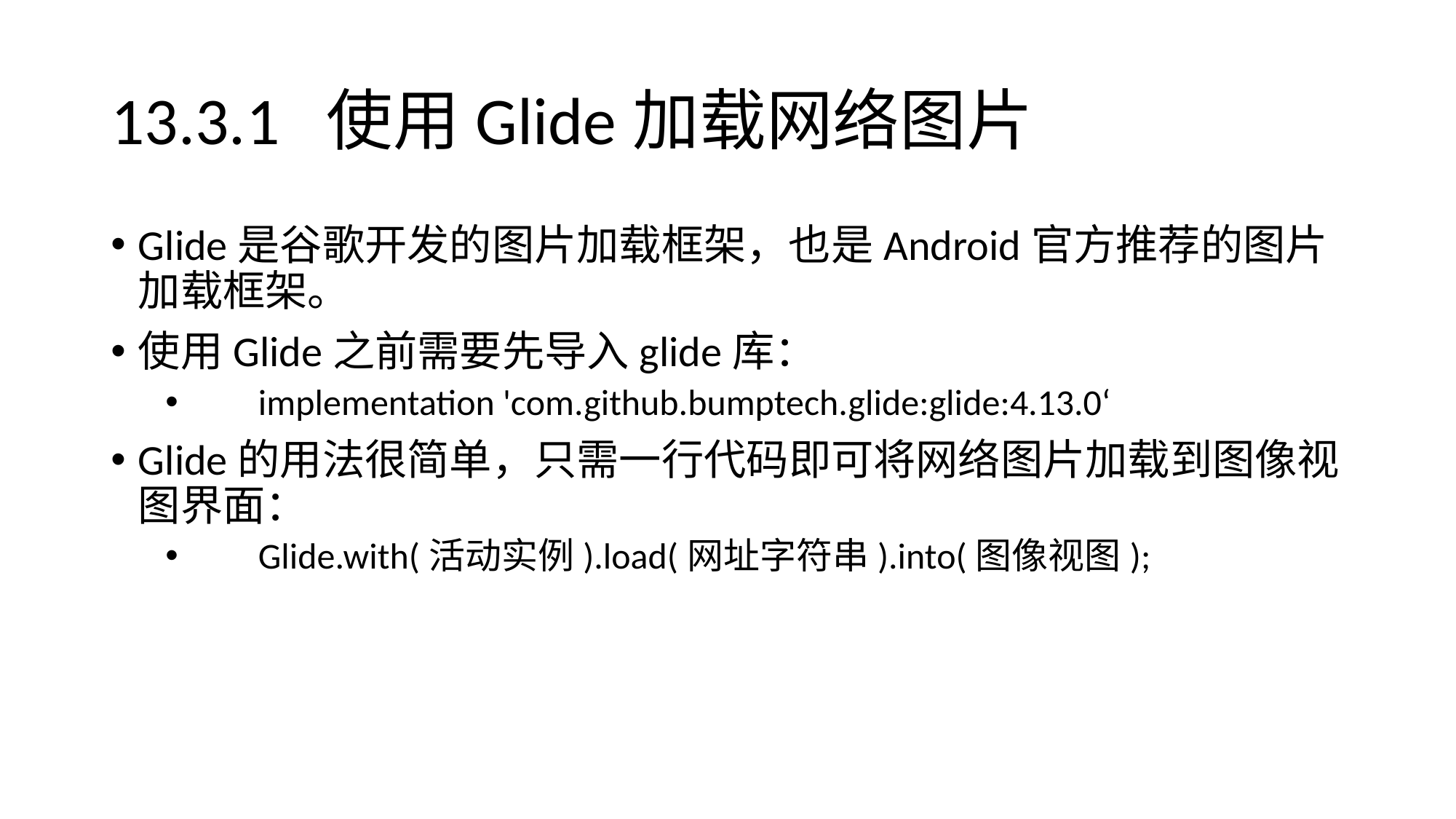

# 13.3.1  使用Glide加载网络图片
Glide是谷歌开发的图片加载框架，也是Android官方推荐的图片加载框架。
使用Glide之前需要先导入glide库：
        implementation 'com.github.bumptech.glide:glide:4.13.0‘
Glide的用法很简单，只需一行代码即可将网络图片加载到图像视图界面：
        Glide.with(活动实例).load(网址字符串).into(图像视图);